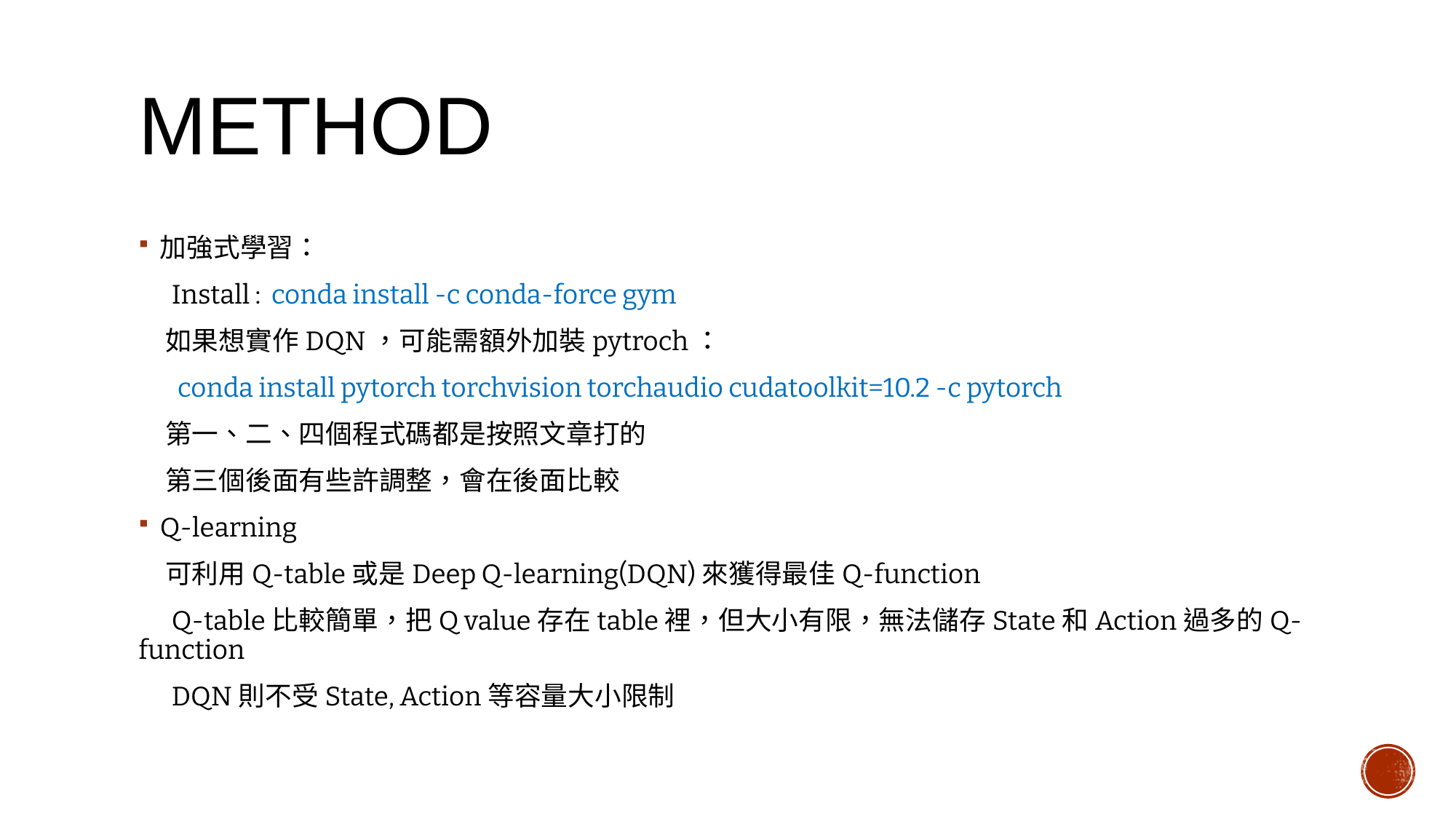

# mETHOD
加強式學習：
　Install :  conda install -c conda-force gym
　如果想實作DQN，可能需額外加裝pytroch：
　 conda install pytorch torchvision torchaudio cudatoolkit=10.2 -c pytorch
　第一、二、四個程式碼都是按照文章打的
　第三個後面有些許調整，會在後面比較
Q-learning
　可利用Q-table或是Deep Q-learning(DQN)來獲得最佳Q-function
　Q-table比較簡單，把Q value存在table裡，但大小有限，無法儲存State和Action過多的Q-function
　DQN則不受State, Action等容量大小限制